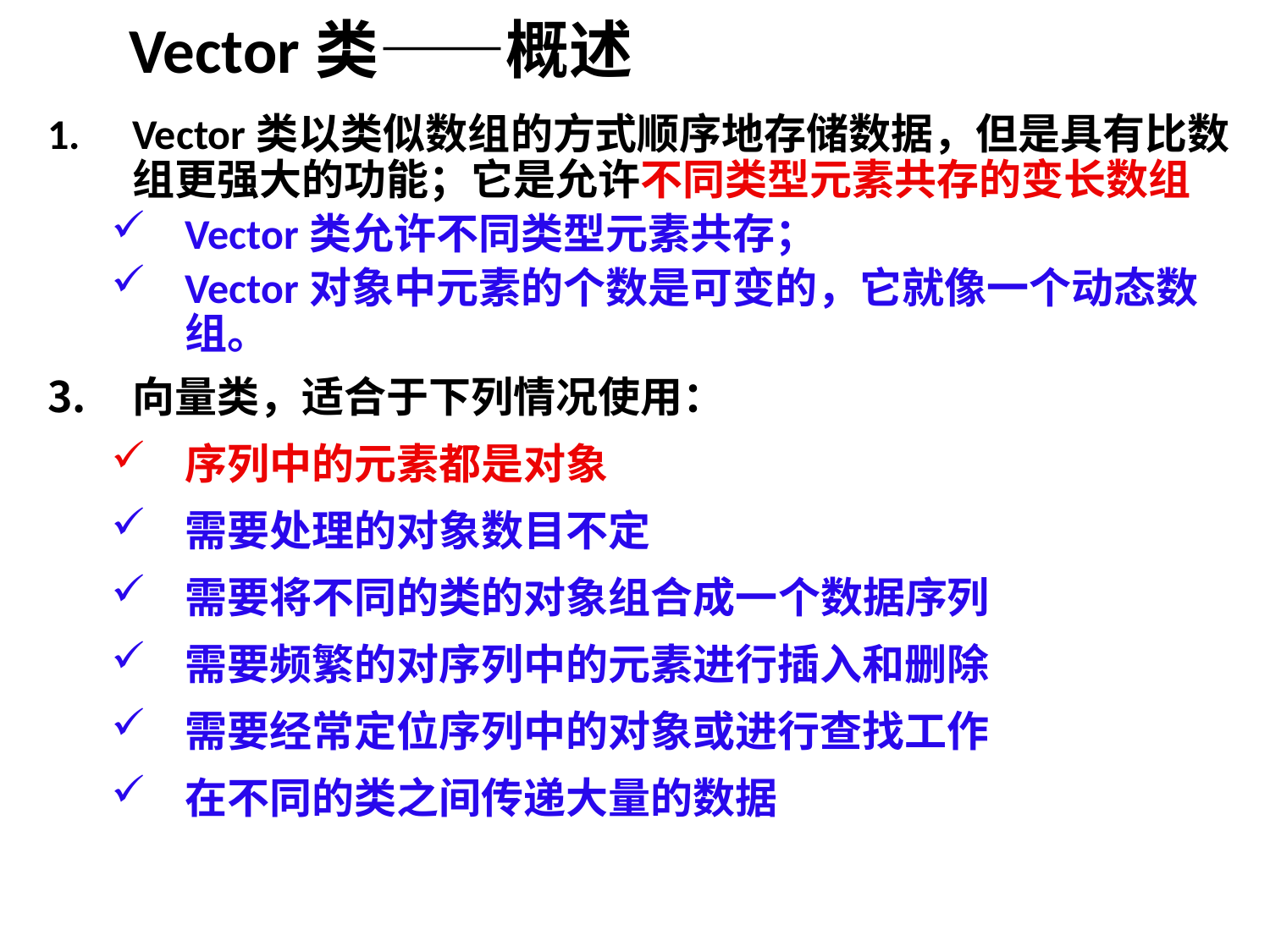

# Vector类——概述
Vector类以类似数组的方式顺序地存储数据，但是具有比数组更强大的功能；它是允许不同类型元素共存的变长数组
Vector类允许不同类型元素共存；
Vector对象中元素的个数是可变的，它就像一个动态数组。
向量类，适合于下列情况使用：
序列中的元素都是对象
需要处理的对象数目不定
需要将不同的类的对象组合成一个数据序列
需要频繁的对序列中的元素进行插入和删除
需要经常定位序列中的对象或进行查找工作
在不同的类之间传递大量的数据